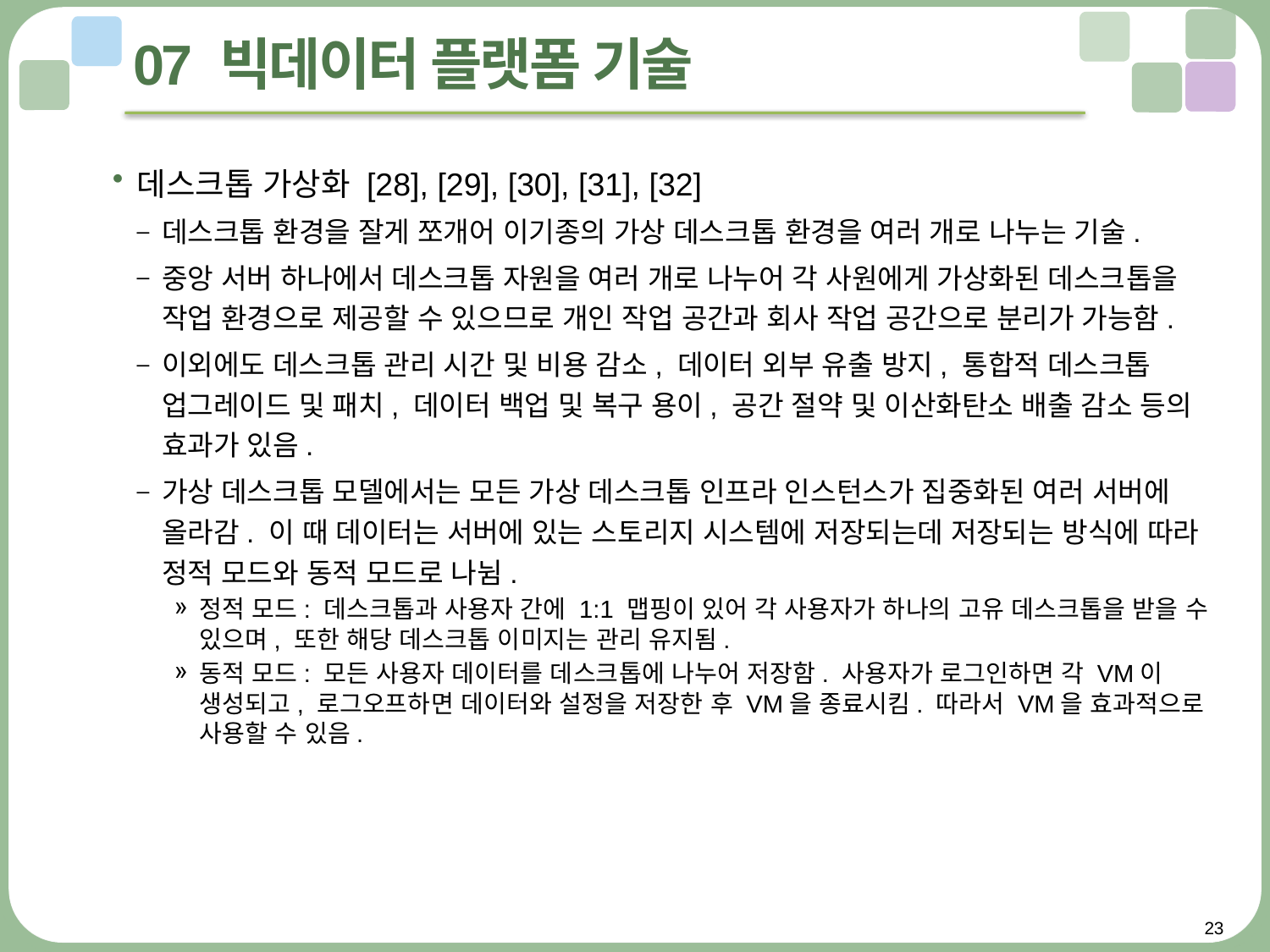

# 07 빅데이터 플랫폼 기술
데스크톱 가상화 [28], [29], [30], [31], [32]
데스크톱 환경을 잘게 쪼개어 이기종의 가상 데스크톱 환경을 여러 개로 나누는 기술.
중앙 서버 하나에서 데스크톱 자원을 여러 개로 나누어 각 사원에게 가상화된 데스크톱을 작업 환경으로 제공할 수 있으므로 개인 작업 공간과 회사 작업 공간으로 분리가 가능함.
이외에도 데스크톱 관리 시간 및 비용 감소, 데이터 외부 유출 방지, 통합적 데스크톱 업그레이드 및 패치, 데이터 백업 및 복구 용이, 공간 절약 및 이산화탄소 배출 감소 등의 효과가 있음.
가상 데스크톱 모델에서는 모든 가상 데스크톱 인프라 인스턴스가 집중화된 여러 서버에 올라감. 이 때 데이터는 서버에 있는 스토리지 시스템에 저장되는데 저장되는 방식에 따라 정적 모드와 동적 모드로 나뉨.
정적 모드: 데스크톱과 사용자 간에 1:1 맵핑이 있어 각 사용자가 하나의 고유 데스크톱을 받을 수 있으며, 또한 해당 데스크톱 이미지는 관리 유지됨.
동적 모드: 모든 사용자 데이터를 데스크톱에 나누어 저장함. 사용자가 로그인하면 각 VM이 생성되고, 로그오프하면 데이터와 설정을 저장한 후 VM을 종료시킴. 따라서 VM을 효과적으로 사용할 수 있음.